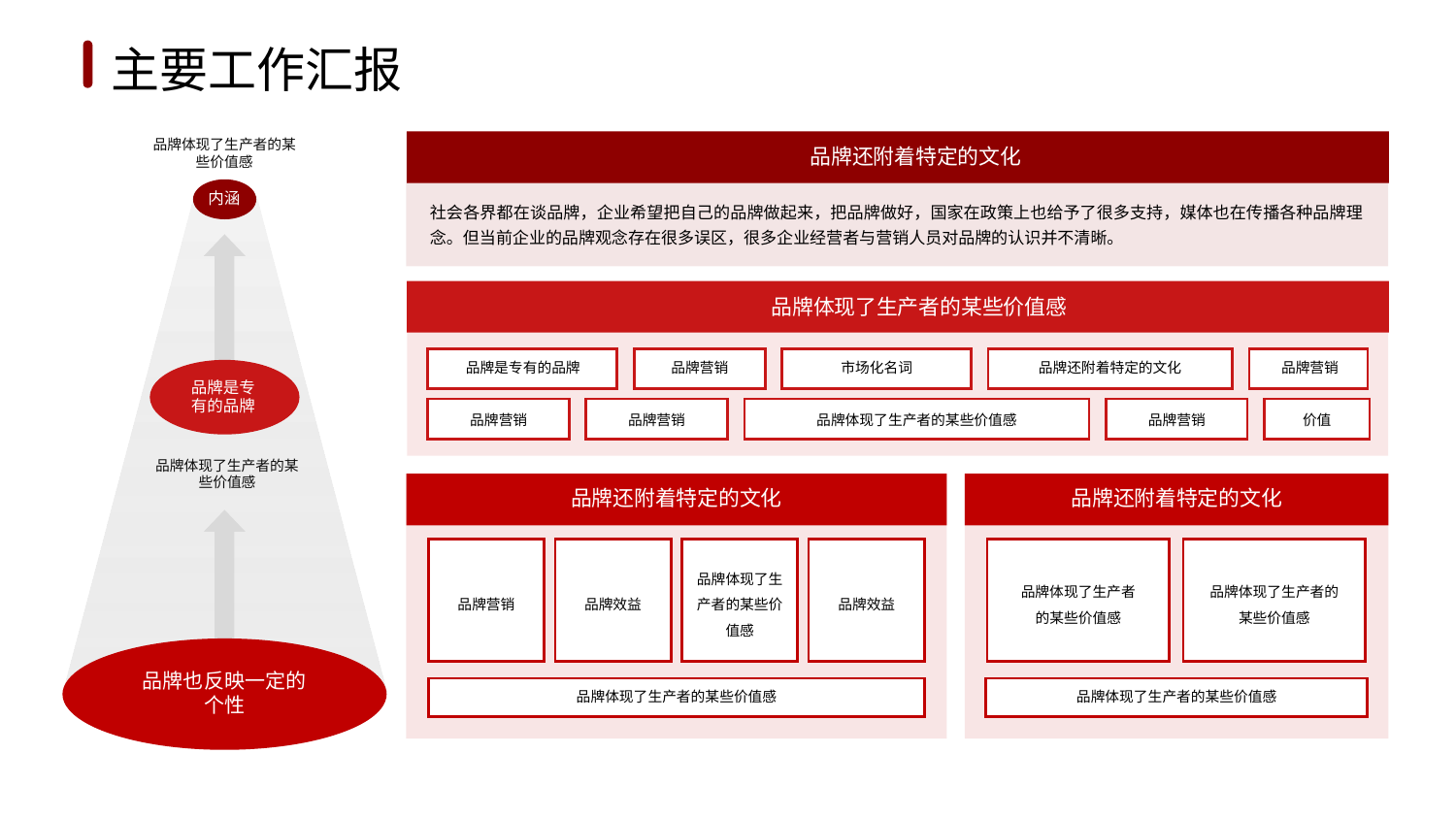

1
2
3
4
5
6
主要工作汇报

品牌体现了生产者的某些价值感
品牌还附着特定的文化

内涵
社会各界都在谈品牌，企业希望把自己的品牌做起来，把品牌做好，国家在政策上也给予了很多支持，媒体也在传播各种品牌理念。但当前企业的品牌观念存在很多误区，很多企业经营者与营销人员对品牌的认识并不清晰。

品牌体现了生产者的某些价值感

品牌是专有的品牌
市场化名词
品牌还附着特定的文化
品牌营销
品牌营销
品牌是专有的品牌

品牌营销
品牌营销
品牌体现了生产者的某些价值感
品牌营销
价值
品牌体现了生产者的某些价值感

品牌还附着特定的文化
品牌还附着特定的文化

品牌体现了生产者的某些价值感
品牌体现了生产者的某些价值感
品牌体现了生产者的某些价值感
品牌营销
品牌效益
品牌效益

品牌也反映一定的个性

品牌体现了生产者的某些价值感
品牌体现了生产者的某些价值感